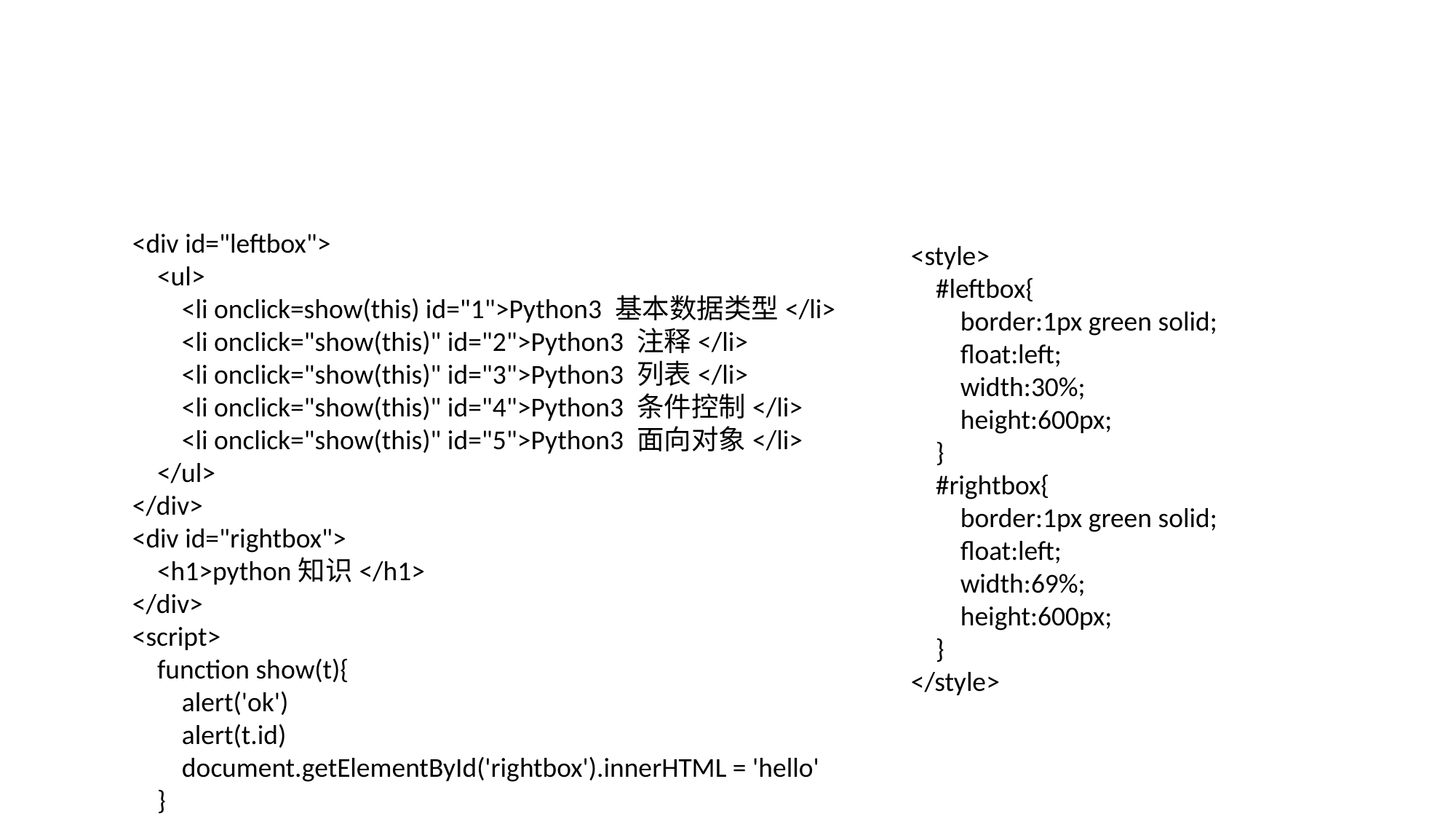

#
<div id="leftbox">
    <ul>
        <li onclick=show(this) id="1">Python3 基本数据类型</li>
        <li onclick="show(this)" id="2">Python3 注释</li>
        <li onclick="show(this)" id="3">Python3 列表</li>
        <li onclick="show(this)" id="4">Python3 条件控制</li>
        <li onclick="show(this)" id="5">Python3 面向对象</li>
    </ul>
</div>
<div id="rightbox">
    <h1>python知识</h1>
</div>
<script>
    function show(t){
        alert('ok')
        alert(t.id)
        document.getElementById('rightbox').innerHTML = 'hello'
    }
</script>
<style>
    #leftbox{
        border:1px green solid;
        float:left;
        width:30%;
        height:600px;
    }
    #rightbox{
        border:1px green solid;
        float:left;
        width:69%;
        height:600px;
    }
</style>